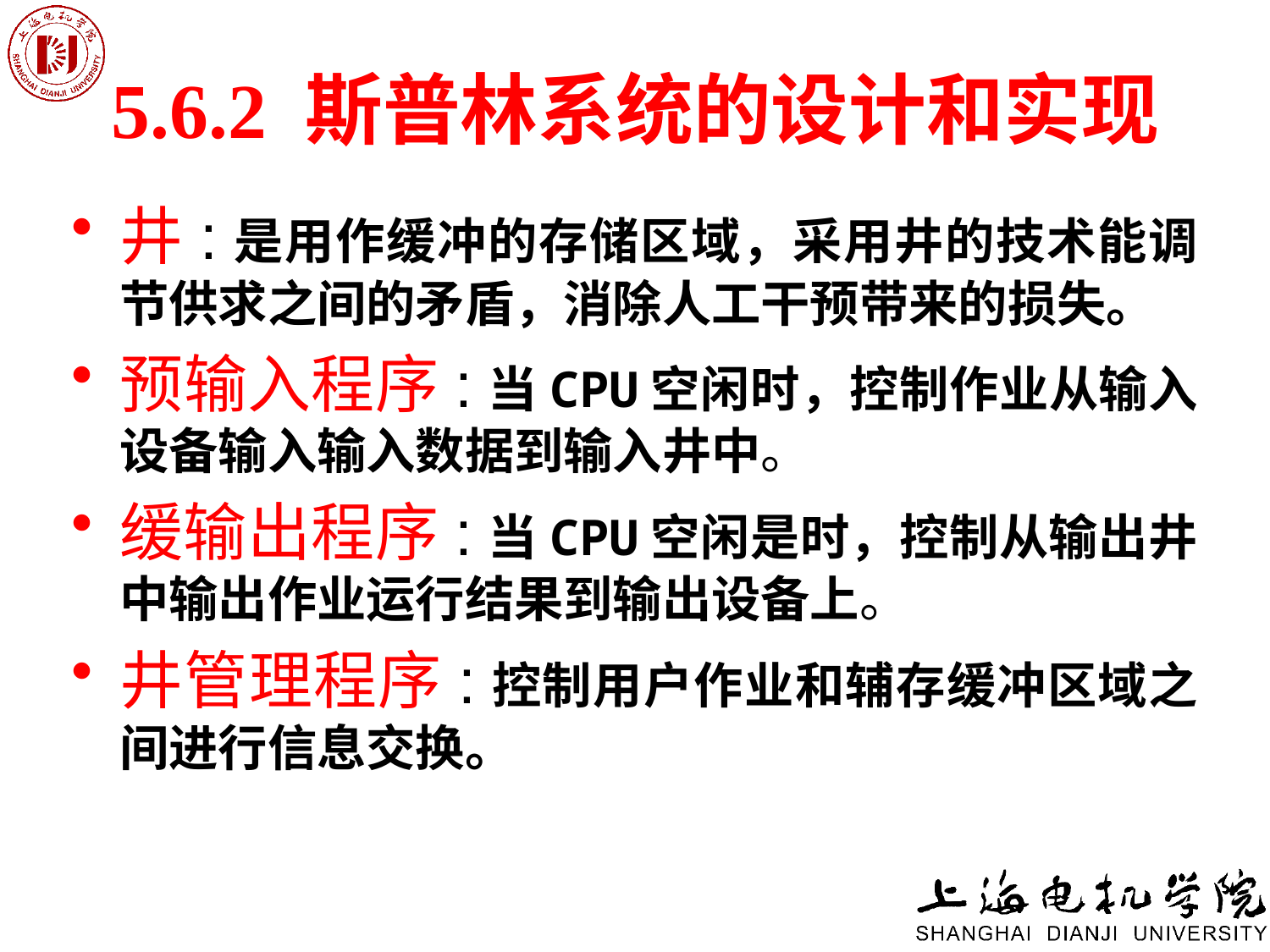

# 5.6.2 斯普林系统的设计和实现
井:是用作缓冲的存储区域，采用井的技术能调节供求之间的矛盾，消除人工干预带来的损失。
预输入程序:当CPU空闲时，控制作业从输入设备输入输入数据到输入井中。
缓输出程序:当CPU空闲是时，控制从输出井中输出作业运行结果到输出设备上。
井管理程序:控制用户作业和辅存缓冲区域之间进行信息交换。